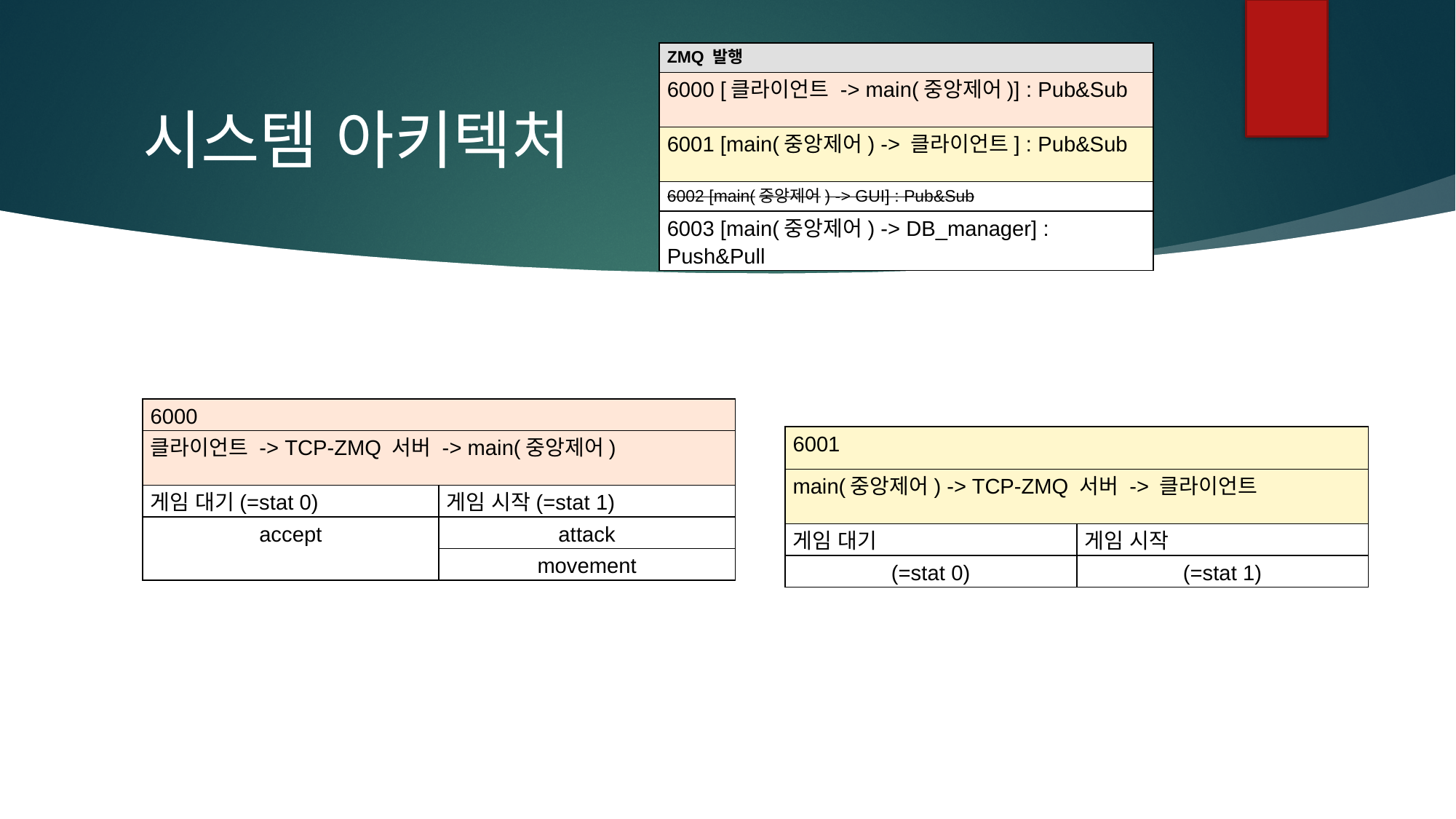

| ZMQ 발행 |
| --- |
| 6000 [클라이언트 -> main(중앙제어)] : Pub&Sub |
| 6001 [main(중앙제어) -> 클라이언트] : Pub&Sub |
| 6002 [main(중앙제어) -> GUI] : Pub&Sub |
| 6003 [main(중앙제어) -> DB\_manager] : Push&Pull |
# 시스템 아키텍처

| 6000 |  |
| --- | --- |
| 클라이언트 -> TCP-ZMQ 서버 -> main(중앙제어) |  |
| 게임 대기(=stat 0) | 게임 시작(=stat 1) |
| accept | attack |
|  | movement |
| 6001 |  |
| --- | --- |
| main(중앙제어) -> TCP-ZMQ 서버 -> 클라이언트 |  |
| 게임 대기 | 게임 시작 |
| (=stat 0) | (=stat 1) |